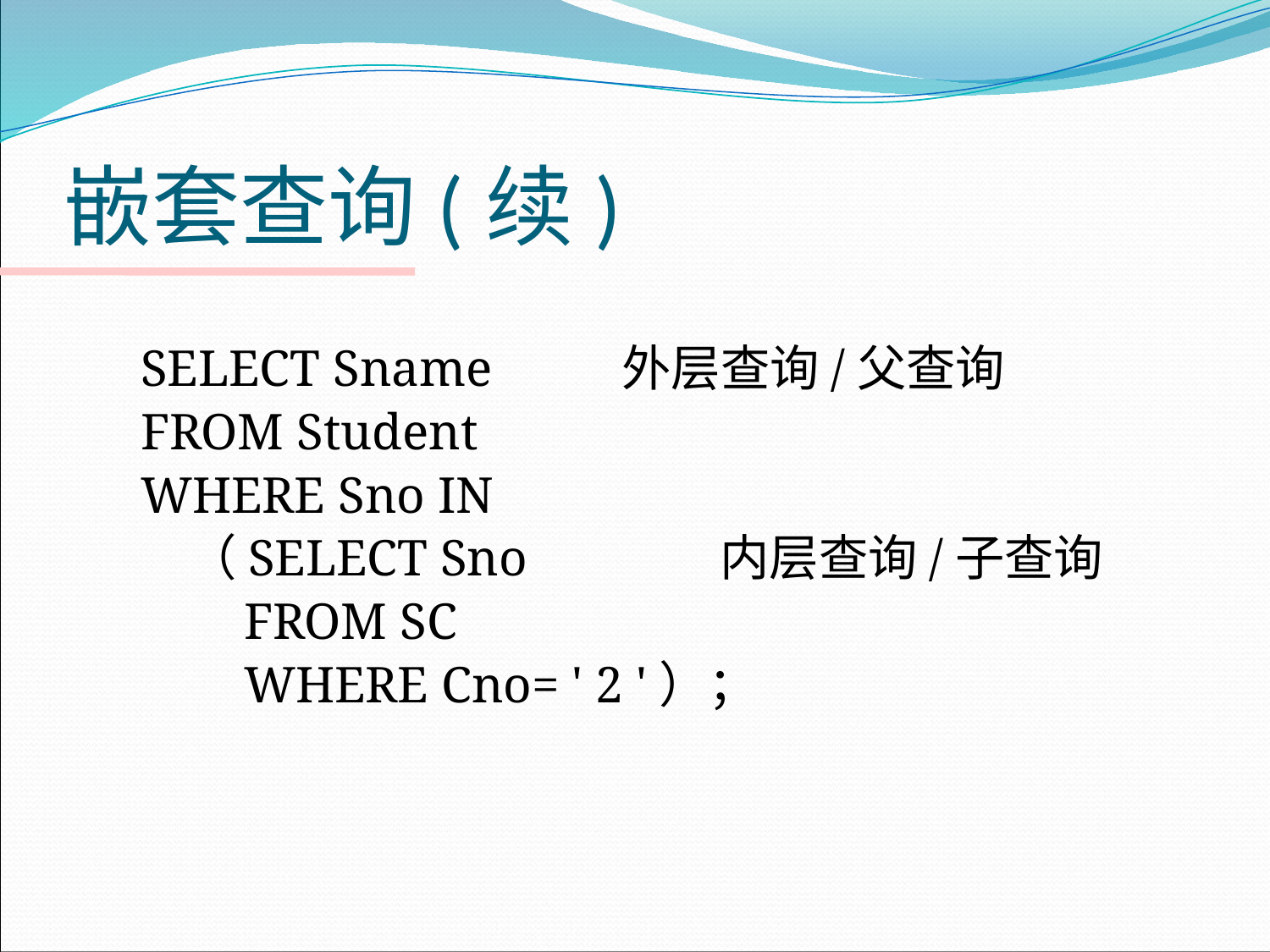

# 嵌套查询(续)

     SELECT Sname		外层查询/父查询
     FROM Student
     WHERE Sno IN
         （SELECT Sno              内层查询/子查询
             FROM SC
             WHERE Cno= ' 2 '）；

310